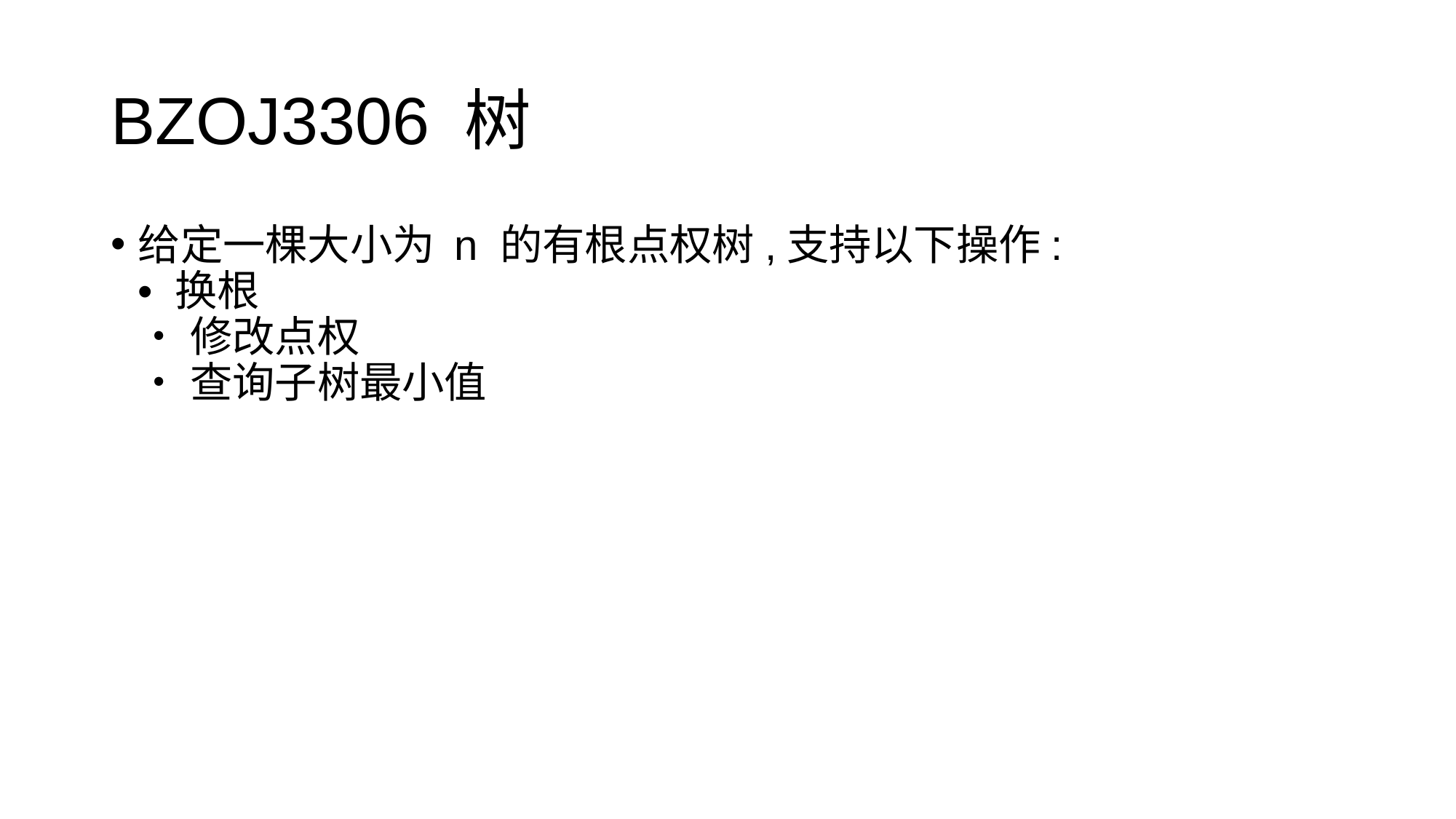

# BZOJ3306 树
给定一棵大小为 n 的有根点权树,支持以下操作: 
• 换根 
• 修改点权  
• 查询子树最小值